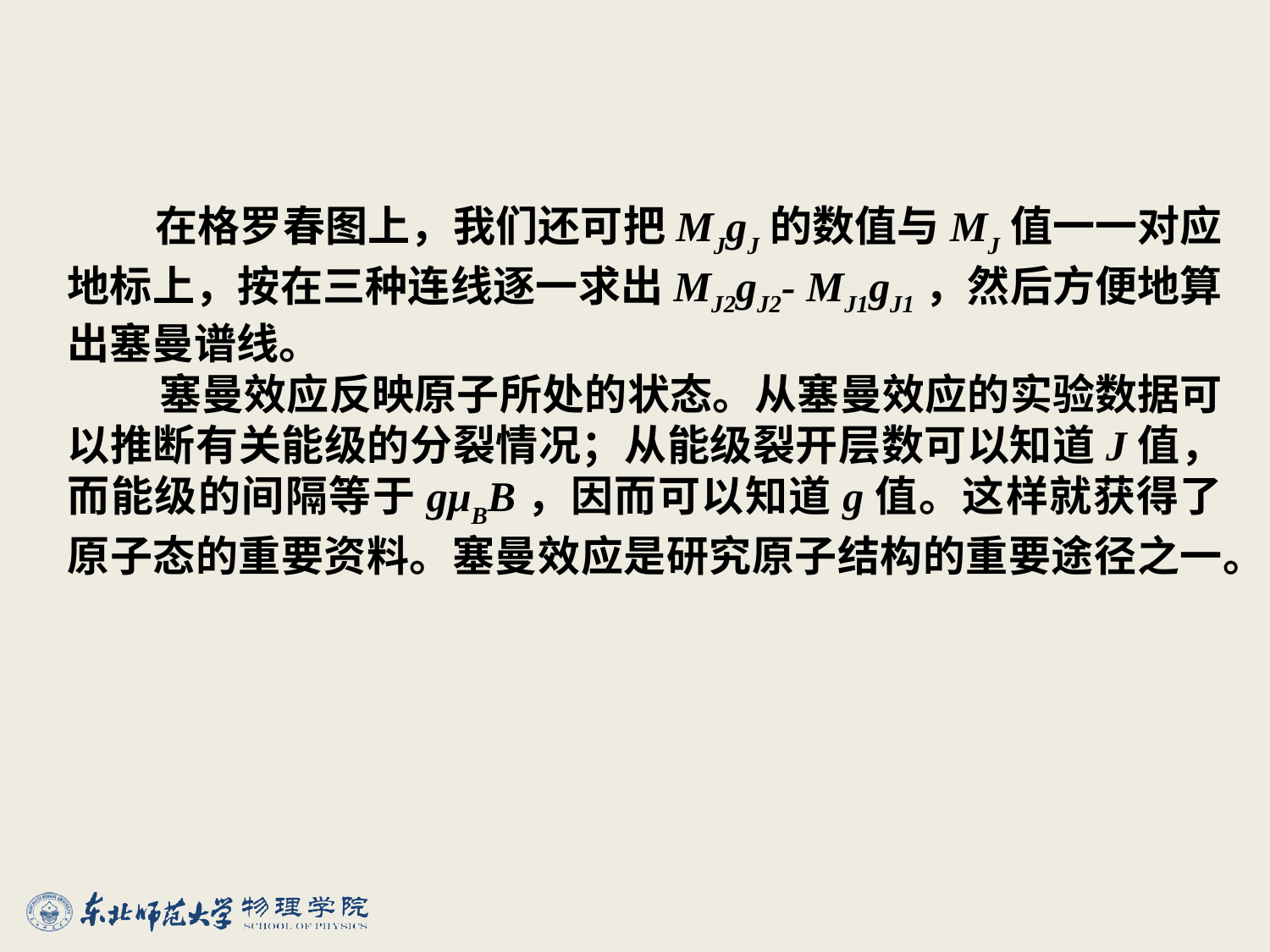

在格罗春图上，我们还可把MJgJ的数值与MJ值一一对应地标上，按在三种连线逐一求出MJ2gJ2- MJ1gJ1，然后方便地算出塞曼谱线。
    塞曼效应反映原子所处的状态。从塞曼效应的实验数据可以推断有关能级的分裂情况；从能级裂开层数可以知道J值，而能级的间隔等于gμBB，因而可以知道g值。这样就获得了原子态的重要资料。塞曼效应是研究原子结构的重要途径之一。